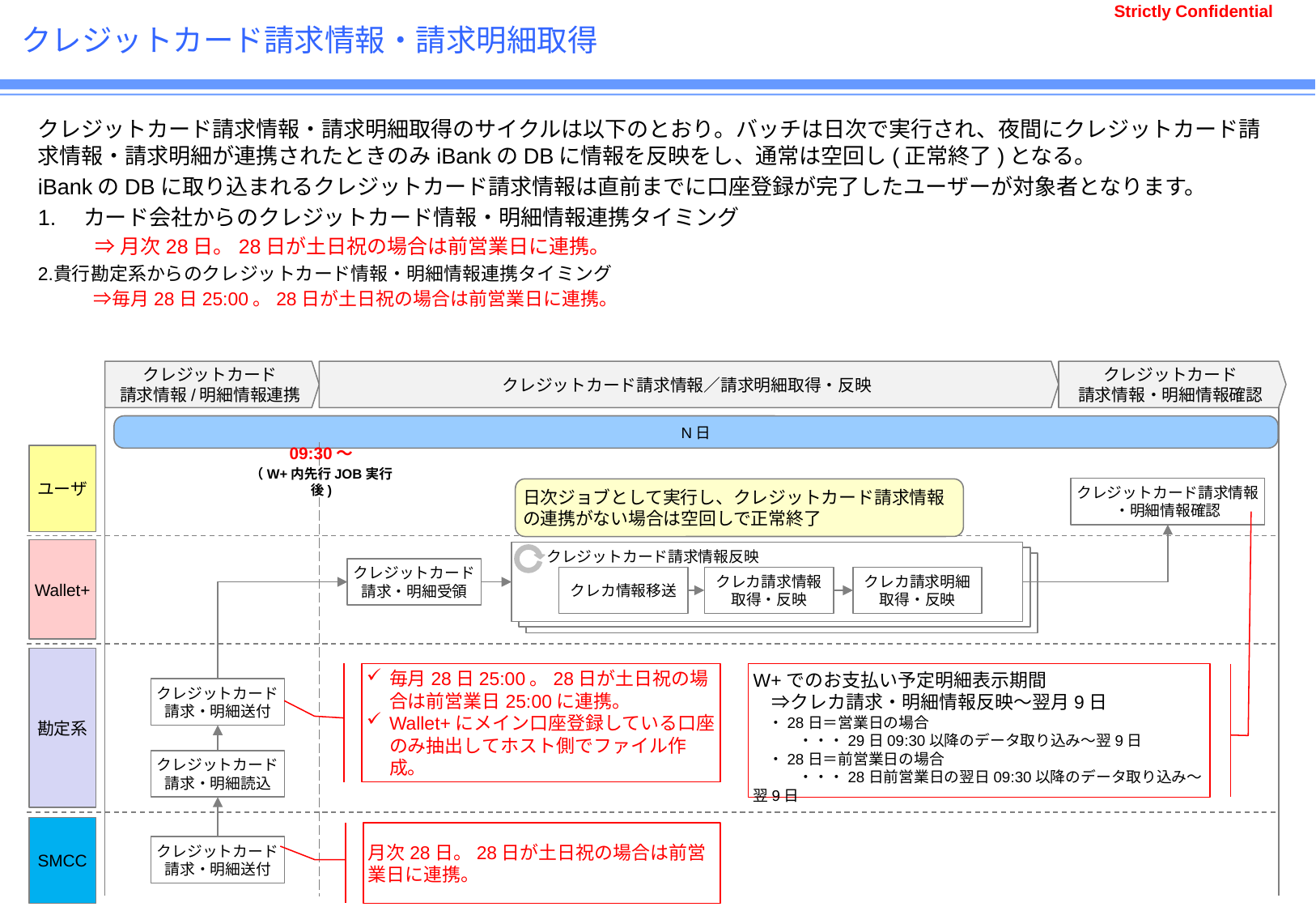

# クレジットカード請求情報・請求明細取得

クレジットカード請求情報・請求明細取得のサイクルは以下のとおり。バッチは日次で実行され、夜間にクレジットカード請求情報・請求明細が連携されたときのみiBankのDBに情報を反映をし、通常は空回し(正常終了)となる。
iBankのDBに取り込まれるクレジットカード請求情報は直前までに口座登録が完了したユーザーが対象者となります。
カード会社からのクレジットカード情報・明細情報連携タイミング
⇒月次28日。28日が土日祝の場合は前営業日に連携。
貴行勘定系からのクレジットカード情報・明細情報連携タイミング
　　　⇒毎月28日25:00。28日が土日祝の場合は前営業日に連携。

クレジットカード
請求情報/明細情報連携
クレジットカード請求情報／請求明細取得・反映
クレジットカード
請求情報・明細情報確認
N日
09:30～
（W+内先行JOB実行後)
ユーザ
クレジットカード請求情報
・明細情報確認
日次ジョブとして実行し、クレジットカード請求情報の連携がない場合は空回しで正常終了
Wallet+

　　クレジットカード請求情報反映

クレジットカード
請求・明細受領
クレカ情報移送
クレカ請求情報
取得・反映
クレカ請求明細
取得・反映
勘定系
毎月28日25:00。28日が土日祝の場合は前営業日25:00に連携。
Wallet+にメイン口座登録している口座のみ抽出してホスト側でファイル作成。
W+でのお支払い予定明細表示期間
　⇒クレカ請求・明細情報反映～翌月9日
　・28日＝営業日の場合
　　　・・・29日09:30以降のデータ取り込み～翌9日
　・28日＝前営業日の場合
　　　・・・28日前営業日の翌日09:30以降のデータ取り込み～翌9日

クレジットカード
請求・明細送付
クレジットカード
請求・明細読込
SMCC
月次28日。28日が土日祝の場合は前営業日に連携。
クレジットカード
請求・明細送付